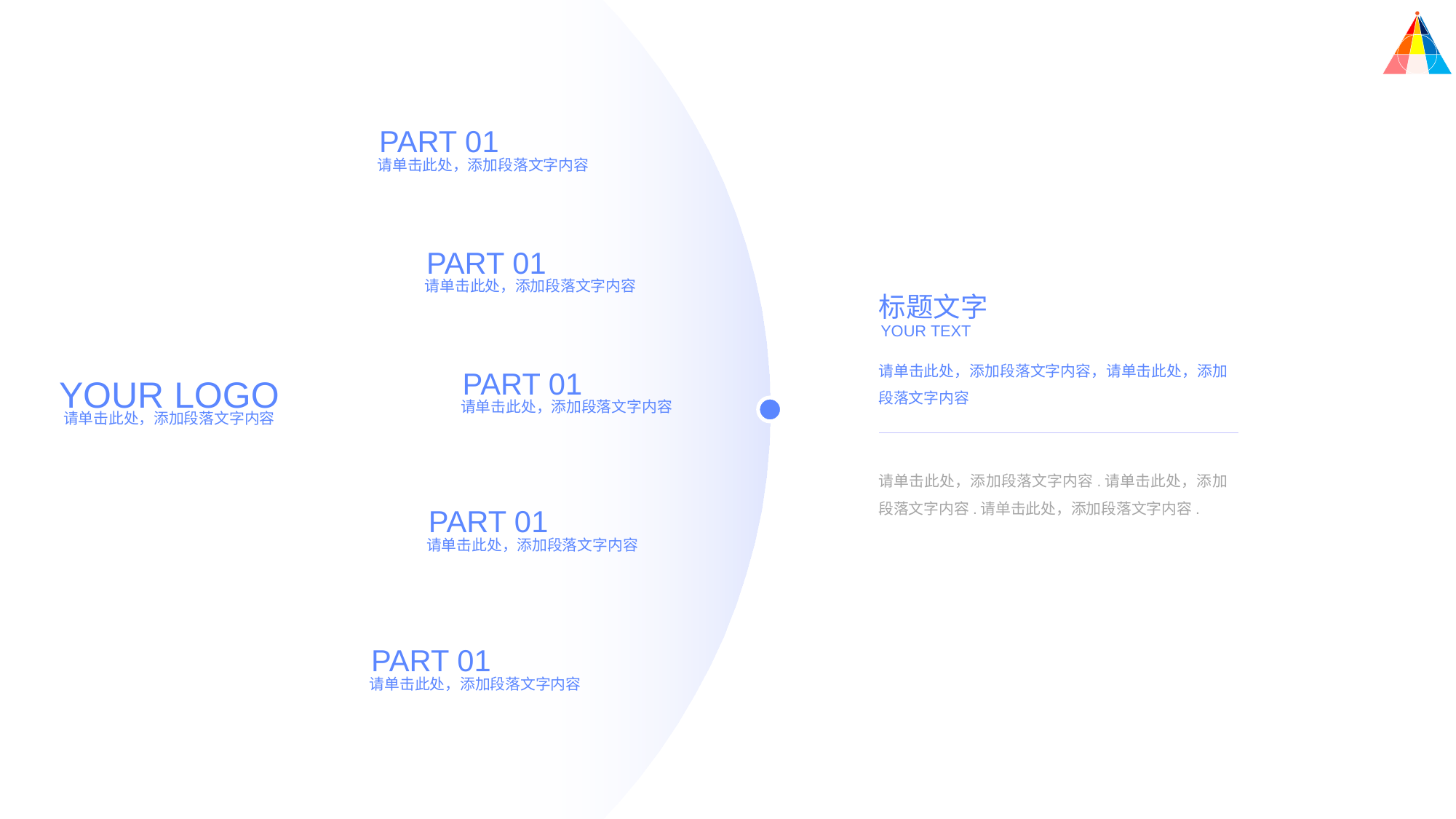

PART 01
请单击此处，添加段落文字内容

PART 01
请单击此处，添加段落文字内容
标题文字
YOUR TEXT
请单击此处，添加段落文字内容，请单击此处，添加段落文字内容
PART 01
请单击此处，添加段落文字内容
YOUR LOGO

请单击此处，添加段落文字内容
请单击此处，添加段落文字内容.请单击此处，添加段落文字内容.请单击此处，添加段落文字内容.

PART 01
请单击此处，添加段落文字内容
PART 01
请单击此处，添加段落文字内容